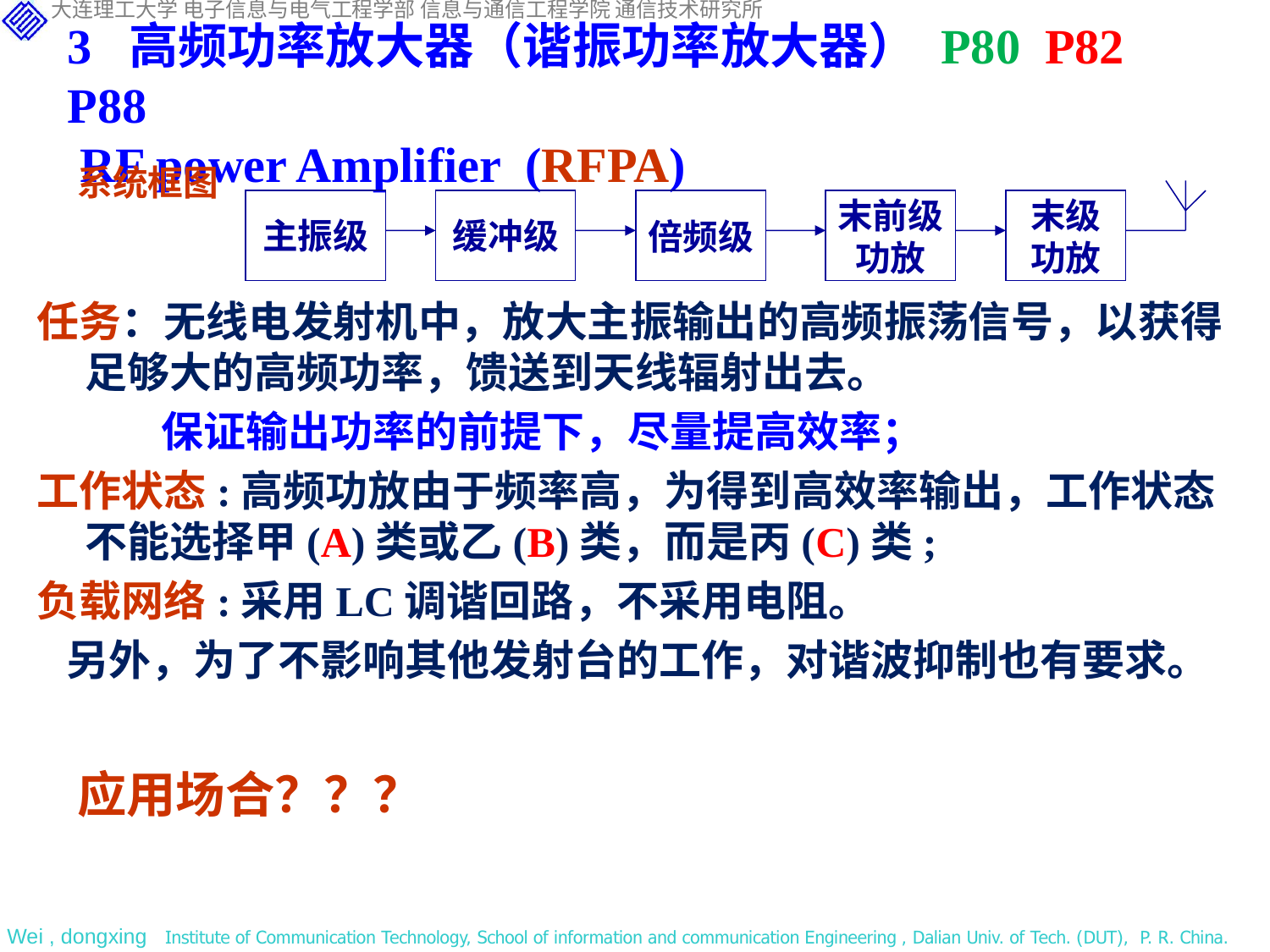

3  高频功率放大器（谐振功率放大器） P80  P82   P88
 RF power Amplifier  (RFPA)
系统框图

主振级
缓冲级
倍频级
末前级
功放
末级
功放

任务：无线电发射机中，放大主振输出的高频振荡信号，以获得足够大的高频功率，馈送到天线辐射出去。
            保证输出功率的前提下，尽量提高效率；
工作状态:高频功放由于频率高，为得到高效率输出，工作状态不能选择甲(A)类或乙(B)类，而是丙(C)类;
负载网络:采用LC调谐回路，不采用电阻。
  另外，为了不影响其他发射台的工作，对谐波抑制也有要求。
应用场合？？？